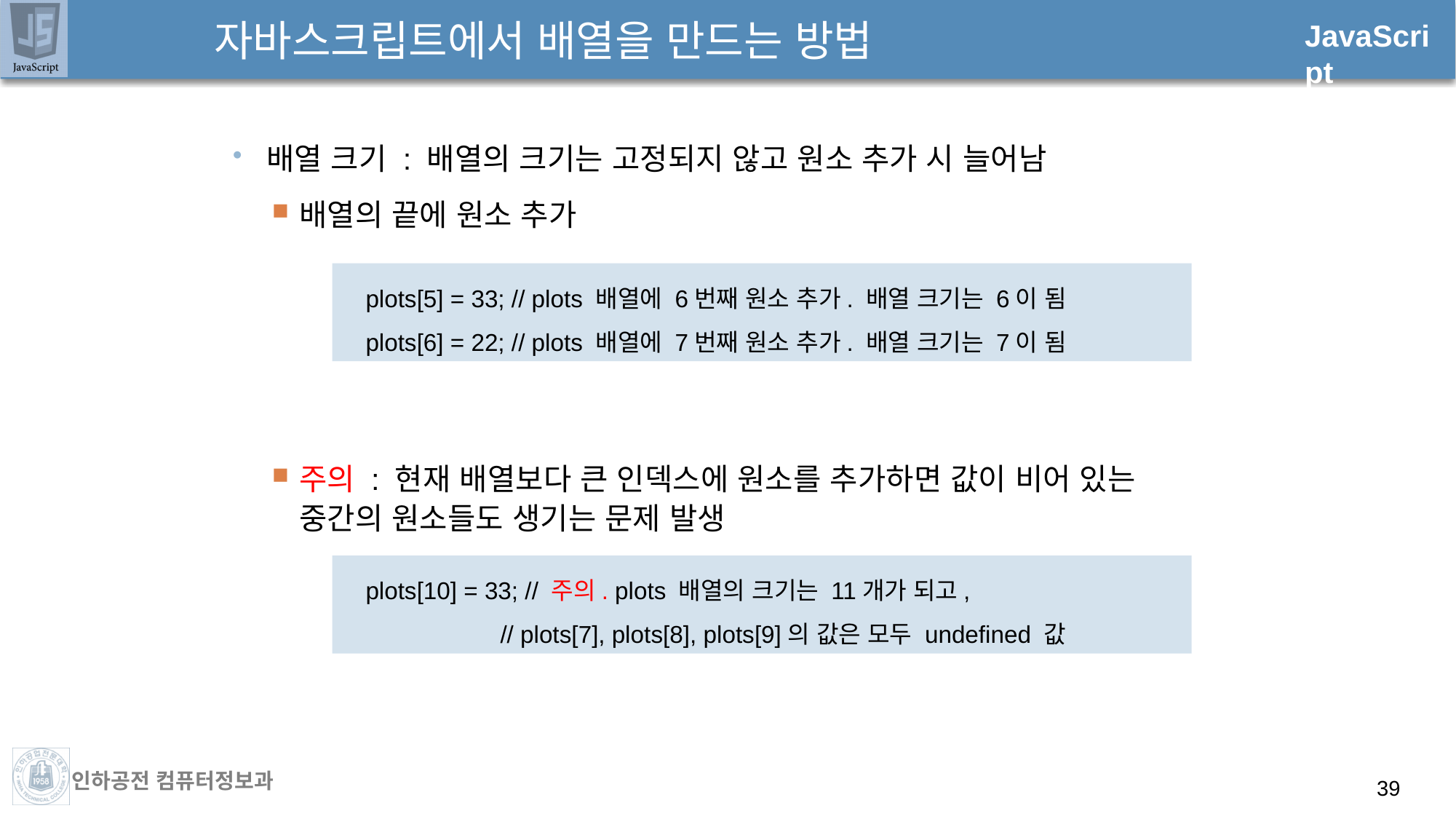

# 자바스크립트에서 배열을 만드는 방법
배열 크기 : 배열의 크기는 고정되지 않고 원소 추가 시 늘어남
배열의 끝에 원소 추가

주의 : 현재 배열보다 큰 인덱스에 원소를 추가하면 값이 비어 있는 중간의 원소들도 생기는 문제 발생

plots[5] = 33; // plots 배열에 6번째 원소 추가. 배열 크기는 6이 됨
plots[6] = 22; // plots 배열에 7번째 원소 추가. 배열 크기는 7이 됨
plots[10] = 33; // 주의. plots 배열의 크기는 11개가 되고,
                    // plots[7], plots[8], plots[9]의 값은 모두 undefined 값